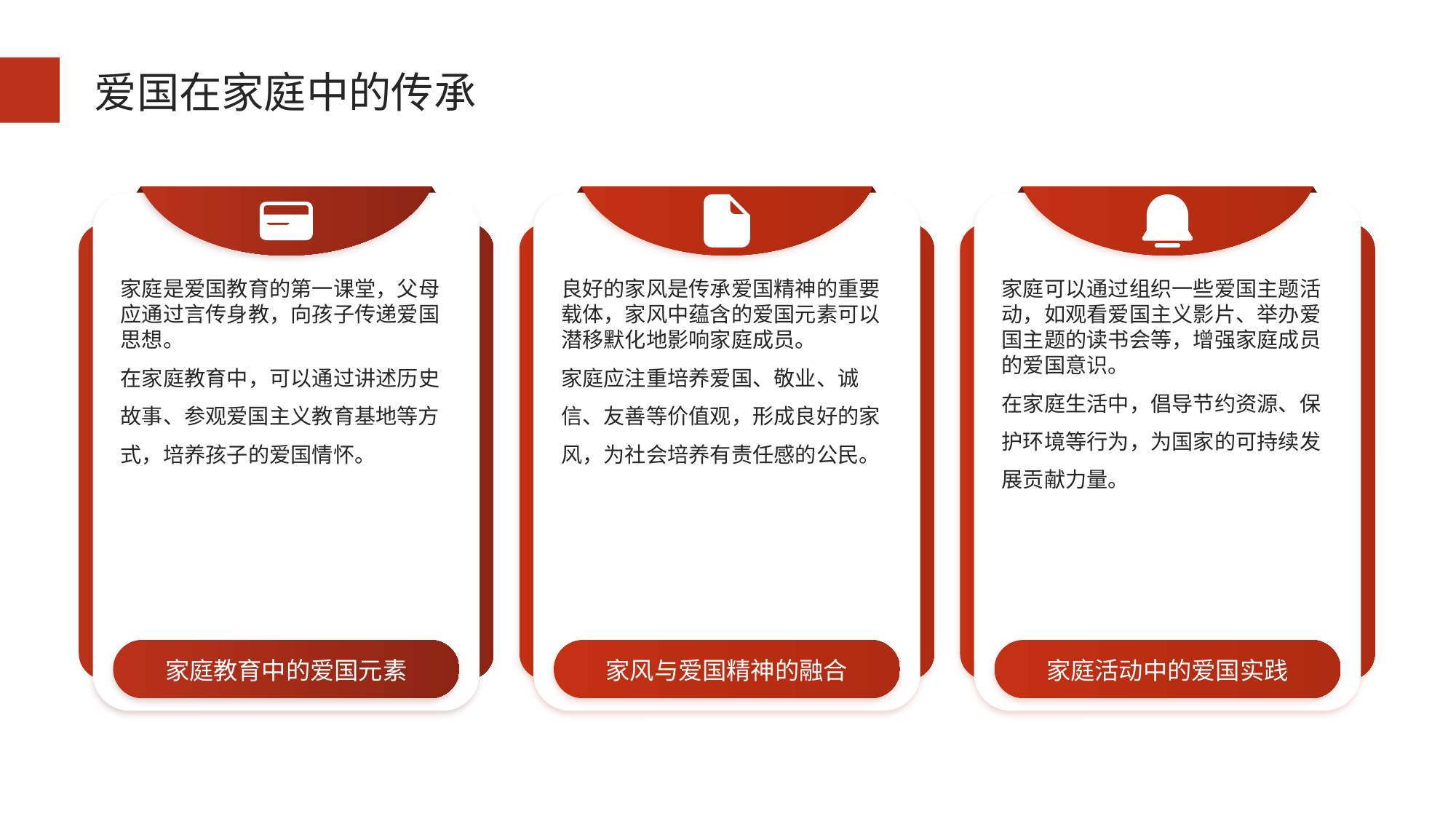

爱国在家庭中的传承

家庭是爱国教育的第一课堂，父母应通过言传身教，向孩子传递爱国思想。
在家庭教育中，可以通过讲述历史故事、参观爱国主义教育基地等方式，培养孩子的爱国情怀。
良好的家风是传承爱国精神的重要载体，家风中蕴含的爱国元素可以潜移默化地影响家庭成员。
家庭应注重培养爱国、敬业、诚信、友善等价值观，形成良好的家风，为社会培养有责任感的公民。
家庭可以通过组织一些爱国主题活动，如观看爱国主义影片、举办爱国主题的读书会等，增强家庭成员的爱国意识。
在家庭生活中，倡导节约资源、保护环境等行为，为国家的可持续发展贡献力量。

家庭教育中的爱国元素

家风与爱国精神的融合

家庭活动中的爱国实践